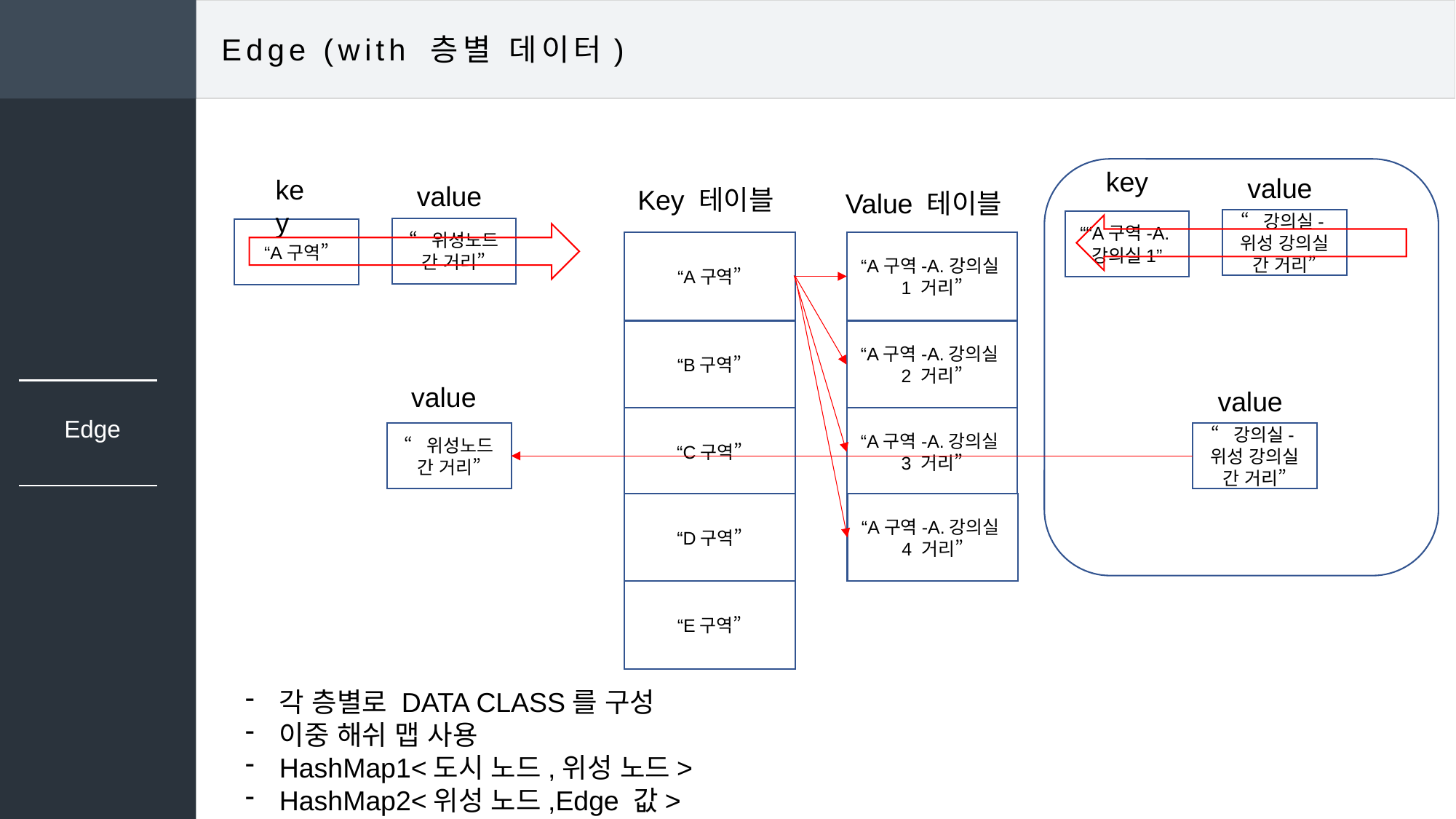

Edge (with 층별 데이터)

key
value
key
value
Key 테이블
Value 테이블
“강의실-위성 강의실 간 거리”
““A구역-A.강의실1”

“위성노드 간 거리”
“A구역”

“A구역”
“A구역-A.강의실1 거리”
“B구역”
“A구역-A.강의실2 거리”
value
value
Edge
“C구역”
“A구역-A.강의실3 거리”
“위성노드 간 거리”
“강의실-위성 강의실 간 거리”
“D구역”
“A구역-A.강의실4 거리”
“E구역”
각 층별로 DATA CLASS를 구성
이중 해쉬 맵 사용
HashMap1<도시 노드,위성 노드>
HashMap2<위성 노드,Edge 값>